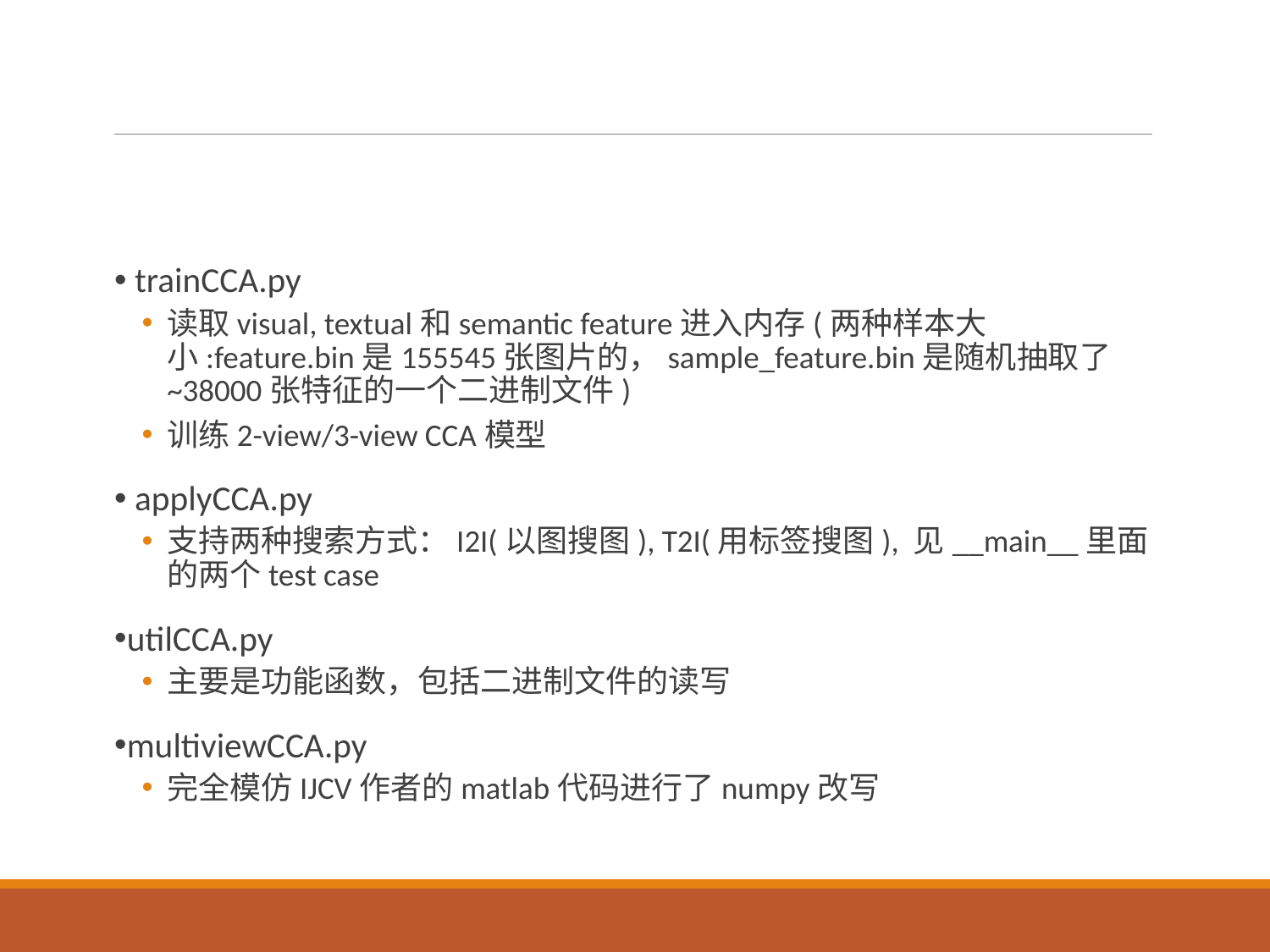

#
 trainCCA.py
读取visual, textual和semantic feature进入内存(两种样本大小:feature.bin是155545张图片的，sample_feature.bin是随机抽取了~38000张特征的一个二进制文件)
训练2-view/3-view CCA模型
 applyCCA.py
支持两种搜索方式：I2I(以图搜图), T2I(用标签搜图), 见__main__里面的两个test case
utilCCA.py
主要是功能函数，包括二进制文件的读写
multiviewCCA.py
完全模仿IJCV作者的matlab代码进行了numpy改写